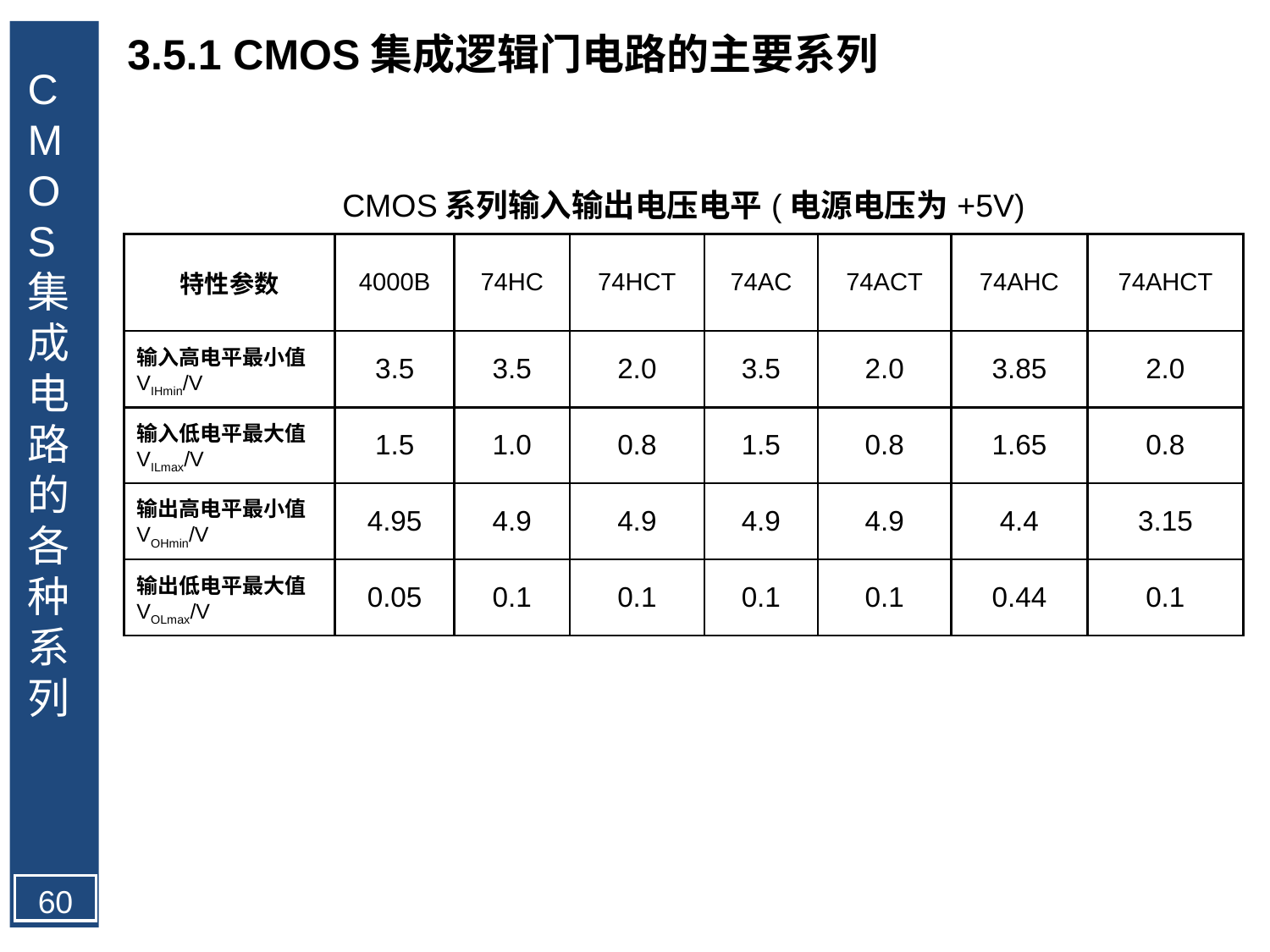

CMOS集成电路的各种系列
3.5.1 CMOS集成逻辑门电路的主要系列
| CMOS系列输入输出电压电平(电源电压为+5V) |  |  |  |  |  |  |  |
| --- | --- | --- | --- | --- | --- | --- | --- |
| 特性参数 | 4000B | 74HC | 74HCT | 74AC | 74ACT | 74AHC | 74AHCT |
| 输入高电平最小值VIHmin/V | 3.5 | 3.5 | 2.0 | 3.5 | 2.0 | 3.85 | 2.0 |
| 输入低电平最大值VILmax/V | 1.5 | 1.0 | 0.8 | 1.5 | 0.8 | 1.65 | 0.8 |
| 输出高电平最小值VOHmin/V | 4.95 | 4.9 | 4.9 | 4.9 | 4.9 | 4.4 | 3.15 |
| 输出低电平最大值 VOLmax/V | 0.05 | 0.1 | 0.1 | 0.1 | 0.1 | 0.44 | 0.1 |
60